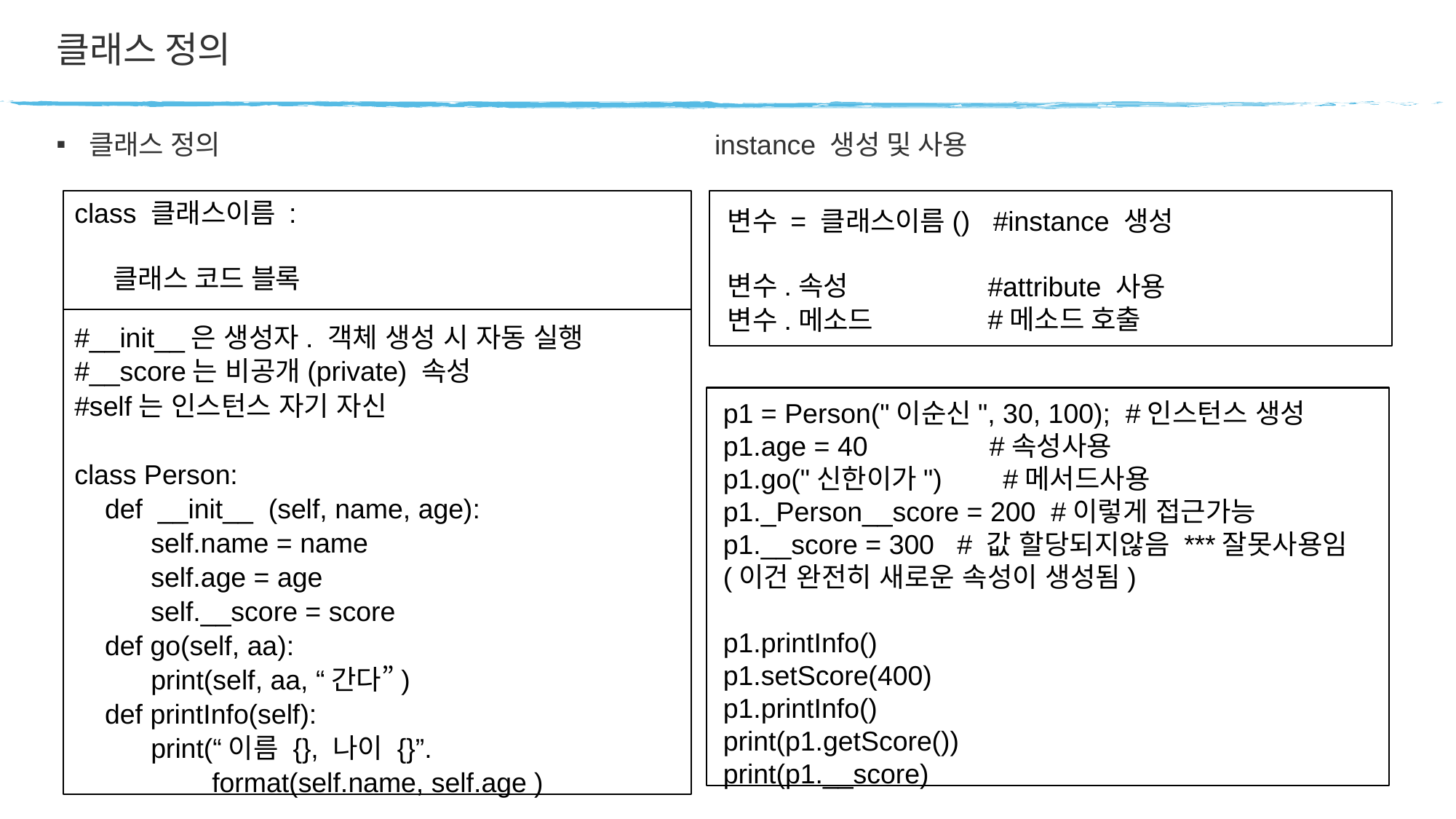

# 클래스 정의
클래스 정의
instance 생성 및 사용

class 클래스이름 :
클래스 코드 블록
변수 = 클래스이름()	#instance 생성
변수.속성
변수.메소드
#attribute 사용
#메소드 호출

#__init__은 생성자. 객체 생성 시 자동 실행
#__score는 비공개(private) 속성
#self는 인스턴스 자기 자신

class Person:
    def  __init__  (self, name, age):
          self.name = name
          self.age = age
          self.__score = score
    def go(self, aa):
          print(self, aa, “간다”)
    def printInfo(self):
          print(“이름 {}, 나이 {}”.
                  format(self.name, self.age )

p1 = Person("이순신", 30, 100);  #인스턴스 생성
p1.age = 40                #속성사용
p1.go("신한이가")        #메서드사용
p1._Person__score = 200  #이렇게 접근가능
p1.__score = 300   # 값 할당되지않음 ***잘못사용임 (이건 완전히 새로운 속성이 생성됨)

p1.printInfo()
p1.setScore(400)
p1.printInfo()
print(p1.getScore())
print(p1.__score)